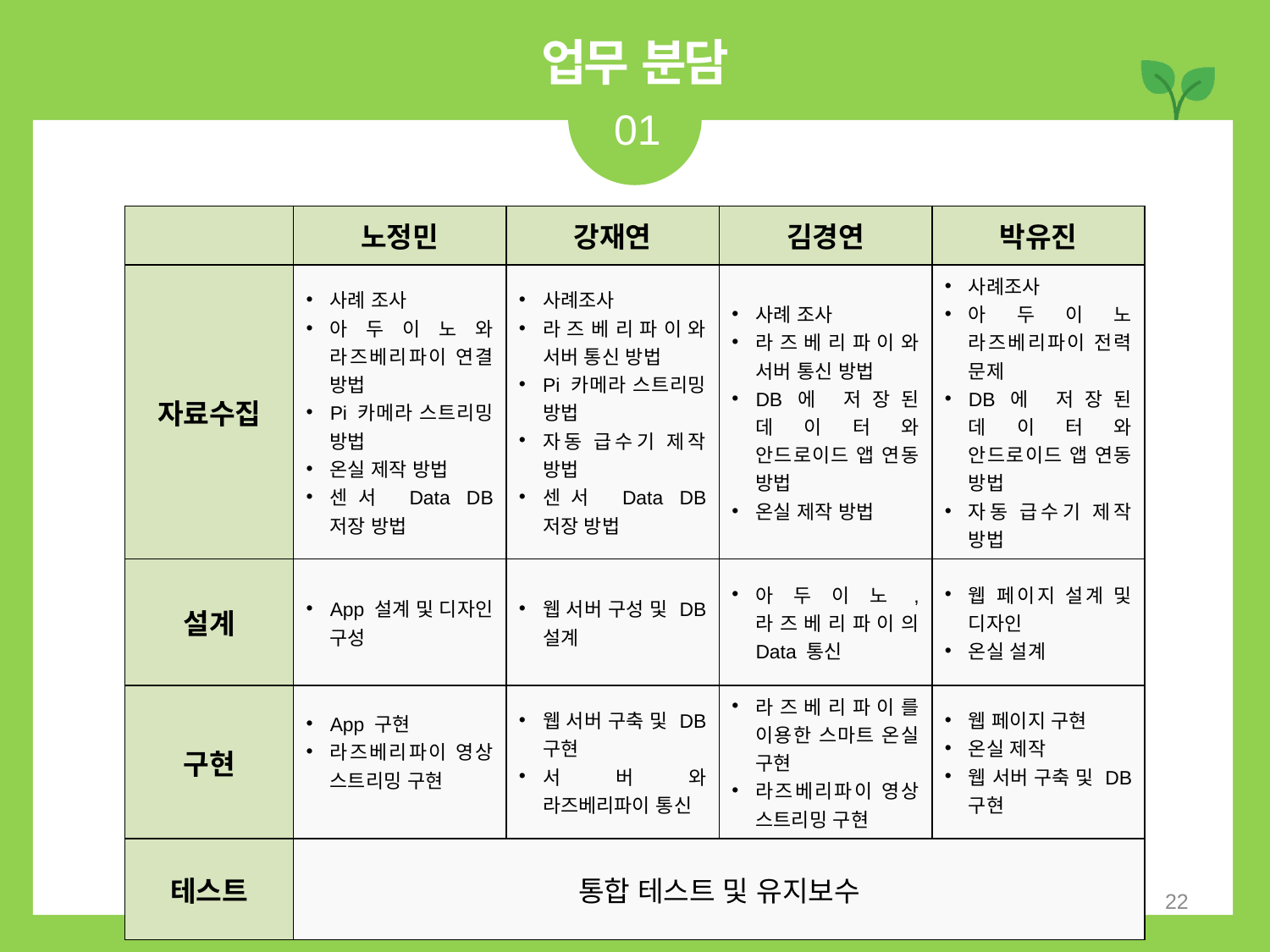

업무 분담

01

|  | 노정민 | 강재연 | 김경연 | 박유진 |
| --- | --- | --- | --- | --- |
| 자료수집 | 사례 조사 아두이노와 라즈베리파이 연결 방법 Pi 카메라 스트리밍 방법 온실 제작 방법 센서 Data DB 저장 방법 | 사례조사 라즈베리파이와 서버 통신 방법 Pi 카메라 스트리밍 방법 자동 급수기 제작 방법 센서 Data DB 저장 방법 | 사례 조사 라즈베리파이와 서버 통신 방법 DB에 저장된 데이터와 안드로이드 앱 연동 방법 온실 제작 방법 | 사례조사 아두이노 라즈베리파이 전력 문제 DB에 저장된 데이터와 안드로이드 앱 연동 방법 자동 급수기 제작 방법 |
| 설계 | App 설계 및 디자인 구성 | 웹 서버 구성 및 DB 설계 | 아두이노, 라즈베리파이의 Data 통신 | 웹 페이지 설계 및 디자인 온실 설계 |
| 구현 | App 구현 라즈베리파이 영상 스트리밍 구현 | 웹 서버 구축 및 DB 구현 서버와 라즈베리파이 통신 | 라즈베리파이를 이용한 스마트 온실 구현 라즈베리파이 영상 스트리밍 구현 | 웹 페이지 구현 온실 제작 웹 서버 구축 및 DB 구현 |
| 테스트 | 통합 테스트 및 유지보수 |  |  |  |
22